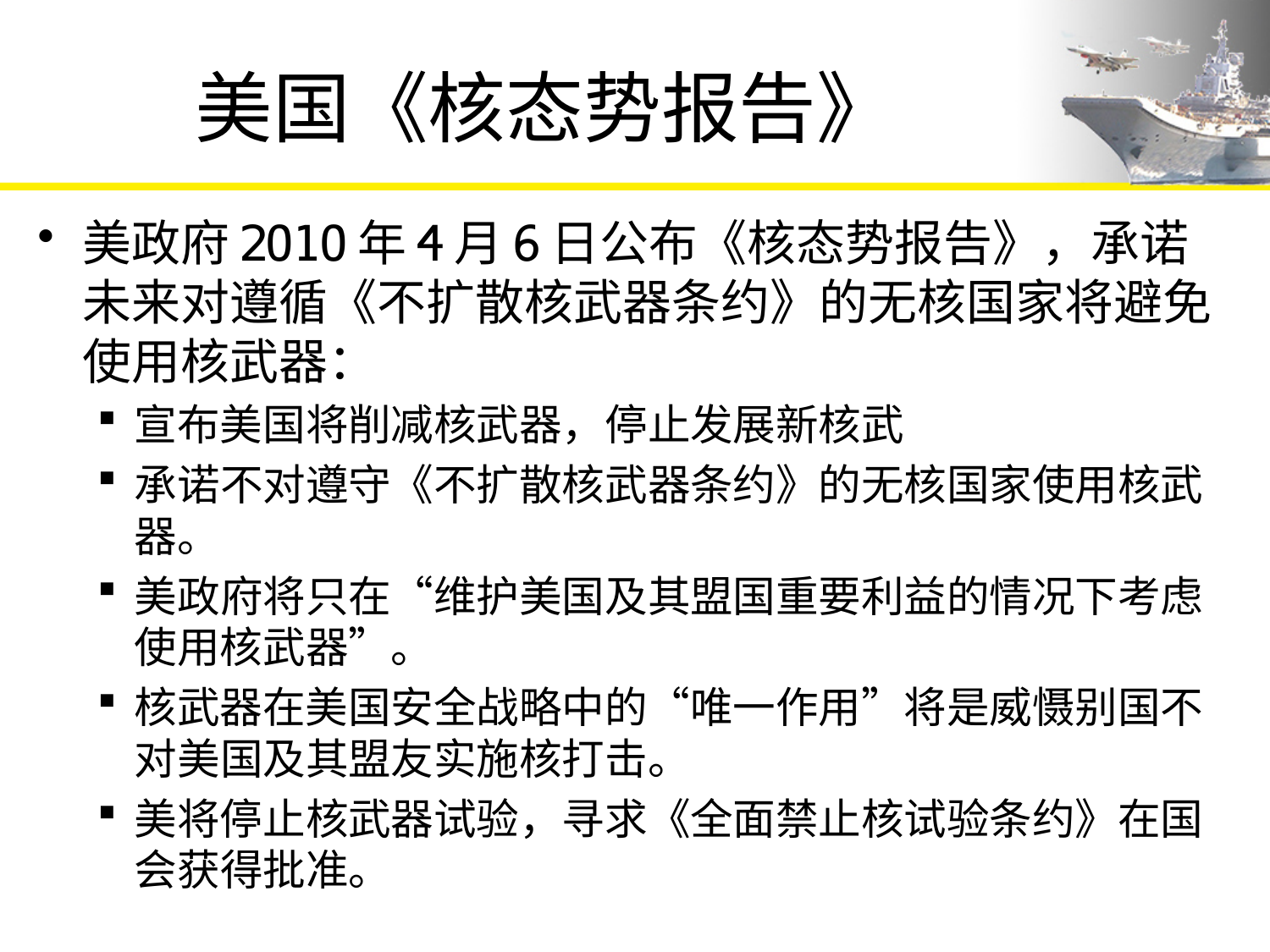

# 美国《核态势报告》
美政府2010年4月6日公布《核态势报告》，承诺未来对遵循《不扩散核武器条约》的无核国家将避免使用核武器：
宣布美国将削减核武器，停止发展新核武
承诺不对遵守《不扩散核武器条约》的无核国家使用核武器。
美政府将只在“维护美国及其盟国重要利益的情况下考虑使用核武器”。
核武器在美国安全战略中的“唯一作用”将是威慑别国不对美国及其盟友实施核打击。
美将停止核武器试验，寻求《全面禁止核试验条约》在国会获得批准。